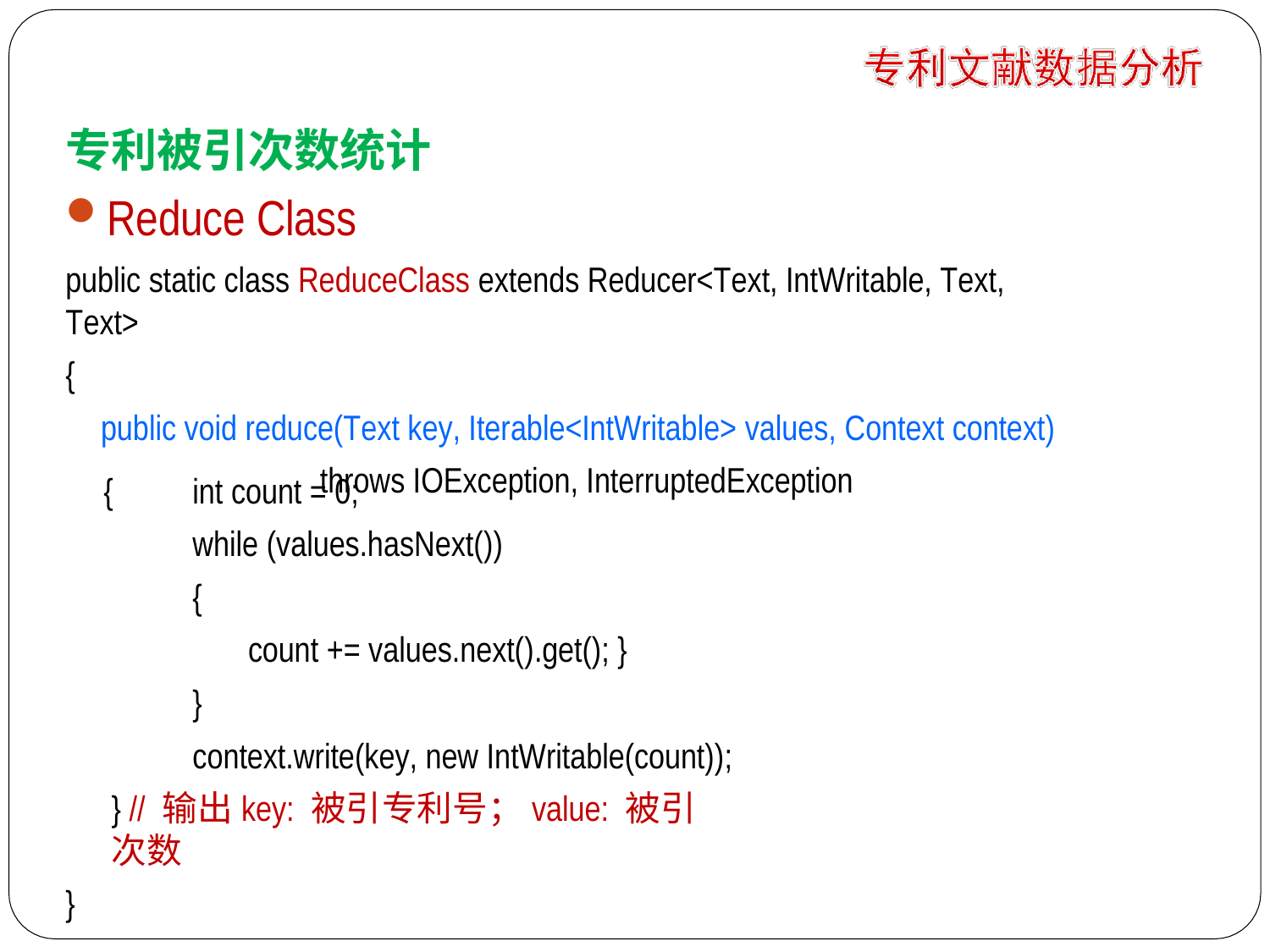

专利被引次数统计
Reduce Class
int count = 0;
while (values.hasNext())
{
count += values.next().get(); }
}
context.write(key, new IntWritable(count));
public static class ReduceClass extends Reducer<Text, IntWritable, Text, Text>
{
public void reduce(Text key, Iterable<IntWritable> values, Context context)
throws IOException, InterruptedException
{
} // 输出key: 被引专利号；value: 被引次数
}